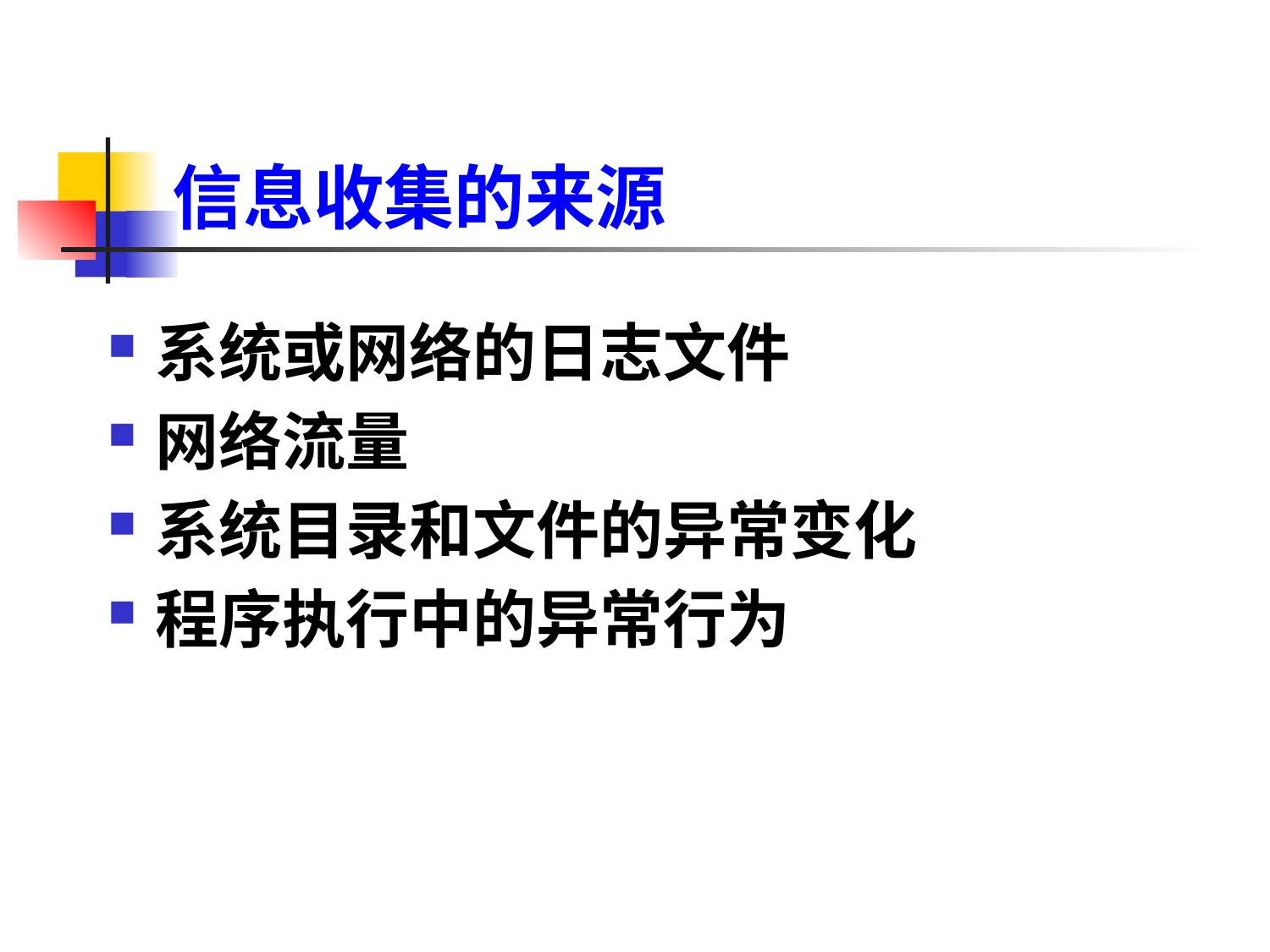

# 信息收集的来源
系统或网络的日志文件
网络流量
系统目录和文件的异常变化
程序执行中的异常行为